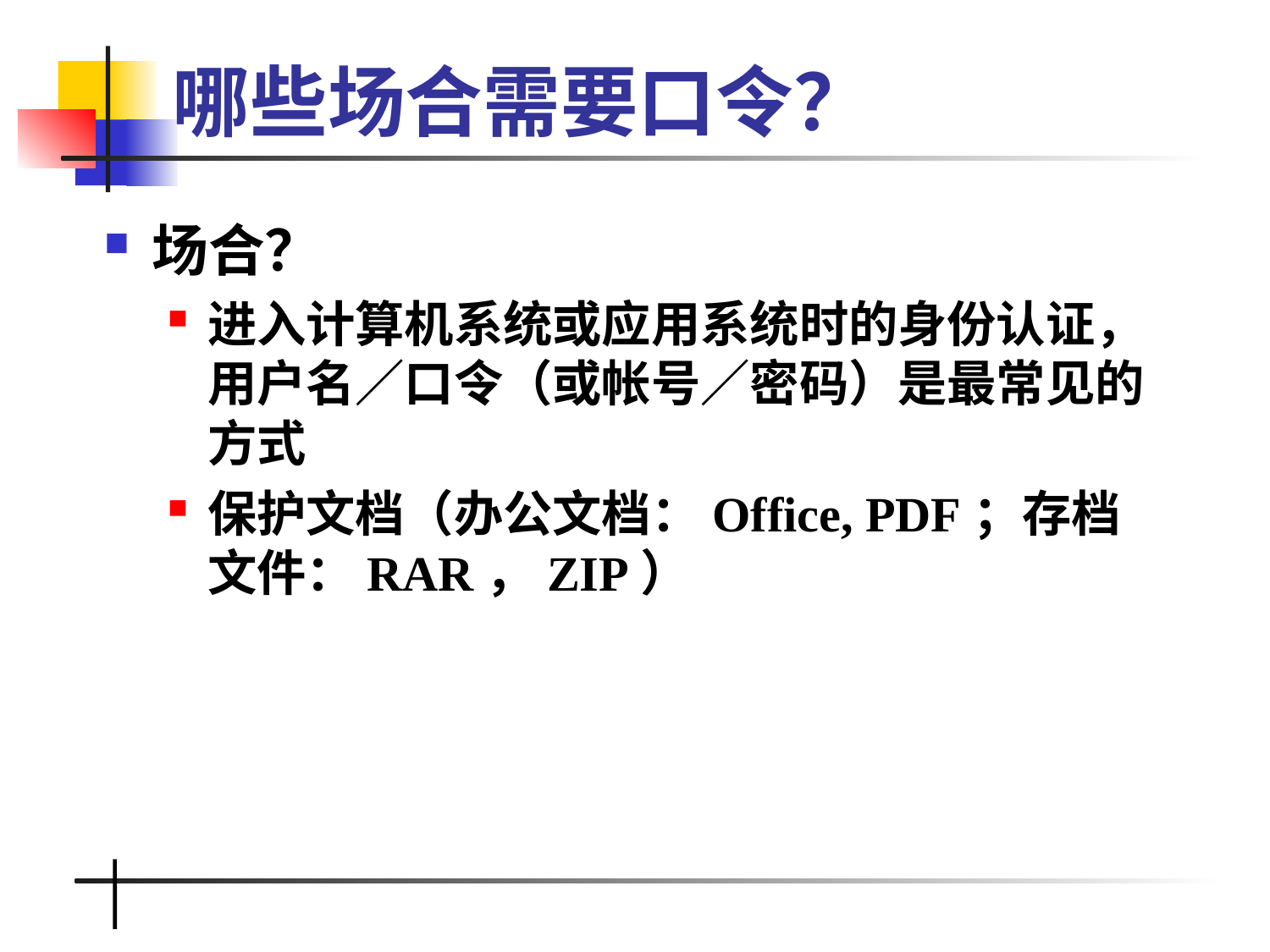

# 哪些场合需要口令？
场合？
进入计算机系统或应用系统时的身份认证，用户名／口令（或帐号／密码）是最常见的方式
保护文档（办公文档：Office, PDF；存档文件：RAR，ZIP）